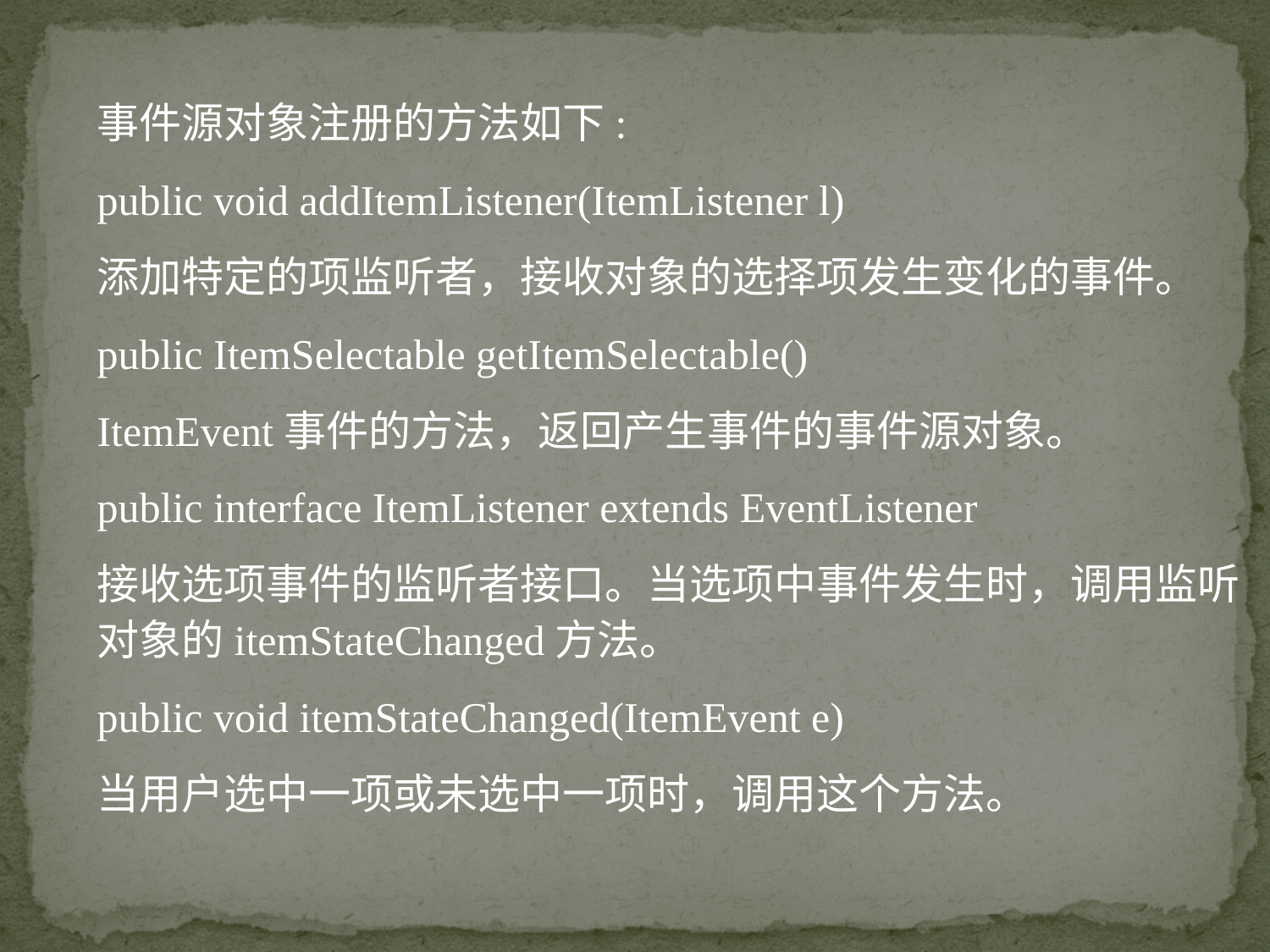

事件源对象注册的方法如下:
public void addItemListener(ItemListener l)
添加特定的项监听者，接收对象的选择项发生变化的事件。
public ItemSelectable getItemSelectable()
ItemEvent事件的方法，返回产生事件的事件源对象。
public interface ItemListener extends EventListener
接收选项事件的监听者接口。当选项中事件发生时，调用监听对象的itemStateChanged方法。
public void itemStateChanged(ItemEvent e)
当用户选中一项或未选中一项时，调用这个方法。